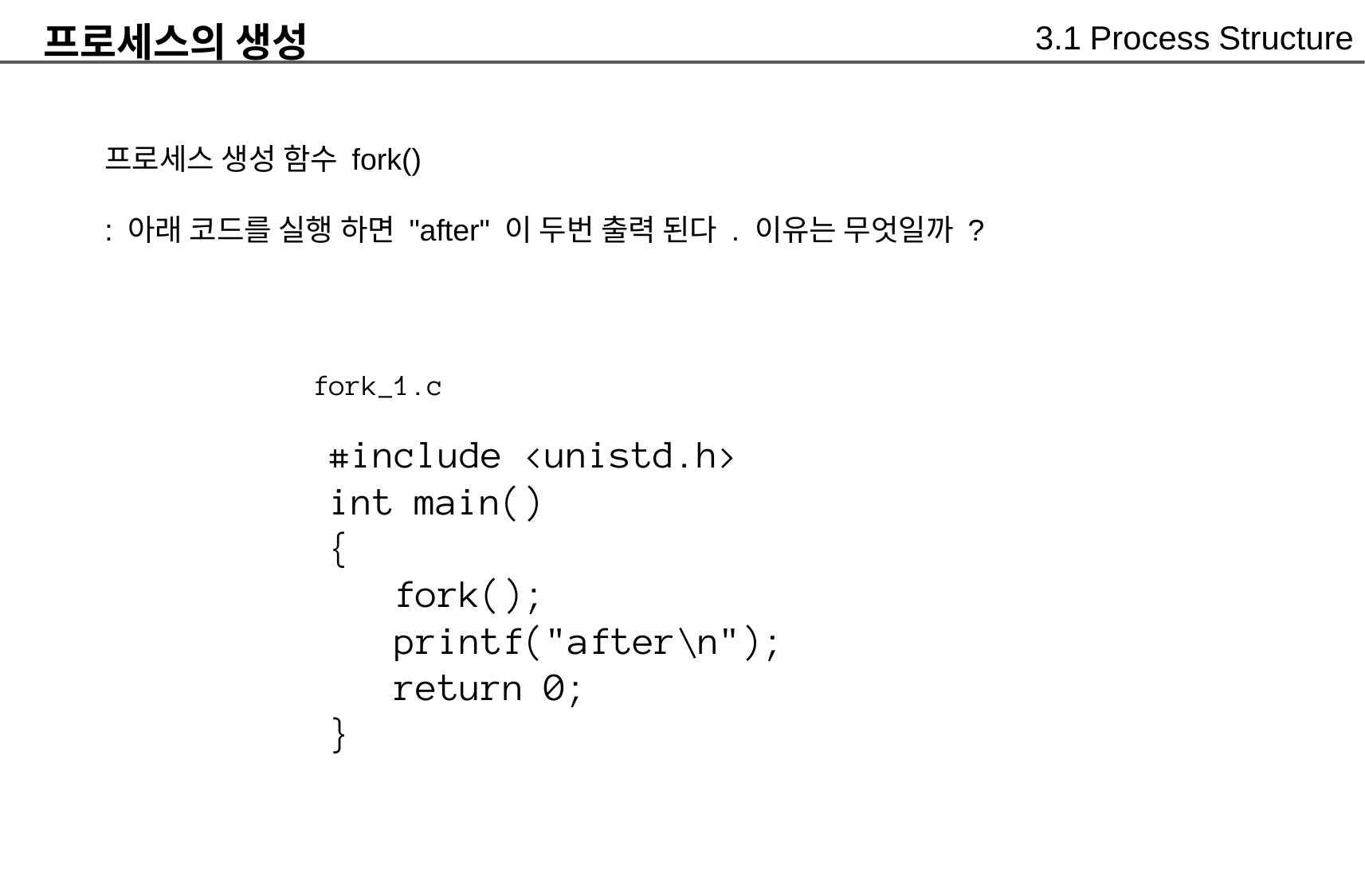

프로세스의 생성

	프로세스 생성 함수 fork()

	: 아래 코드를 실행 하면 "after" 이 두번 출력 된다 . 이유는 무엇일까 ?
3.1 Process Structure

fork_1.c

	#include  <unistd.h>
	int  main()
	{
		fork();
		printf("after\n");
		return  0;
	}